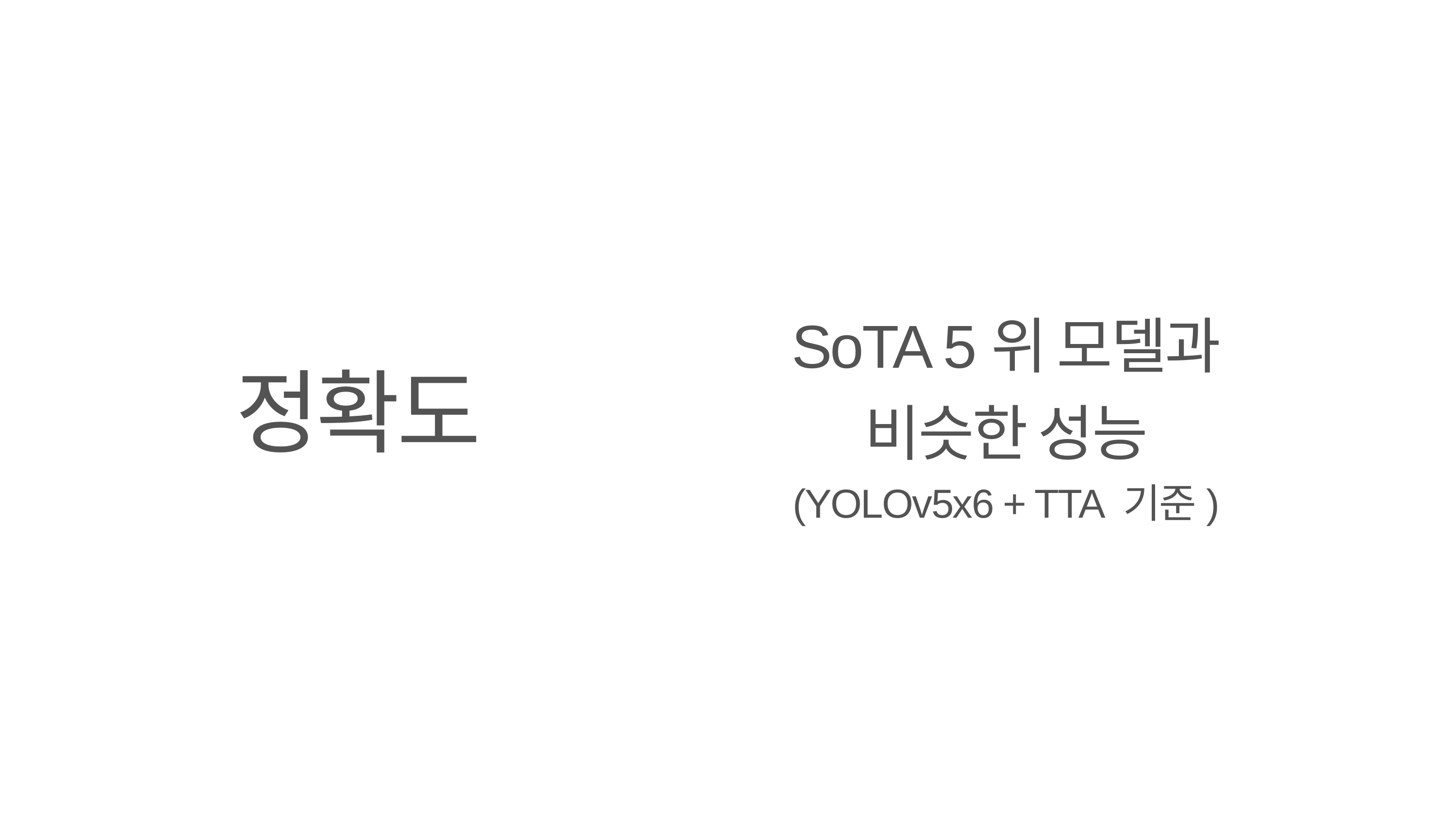

SoTA 5위 모델과
비슷한 성능
(YOLOv5x6 + TTA 기준)
정확도